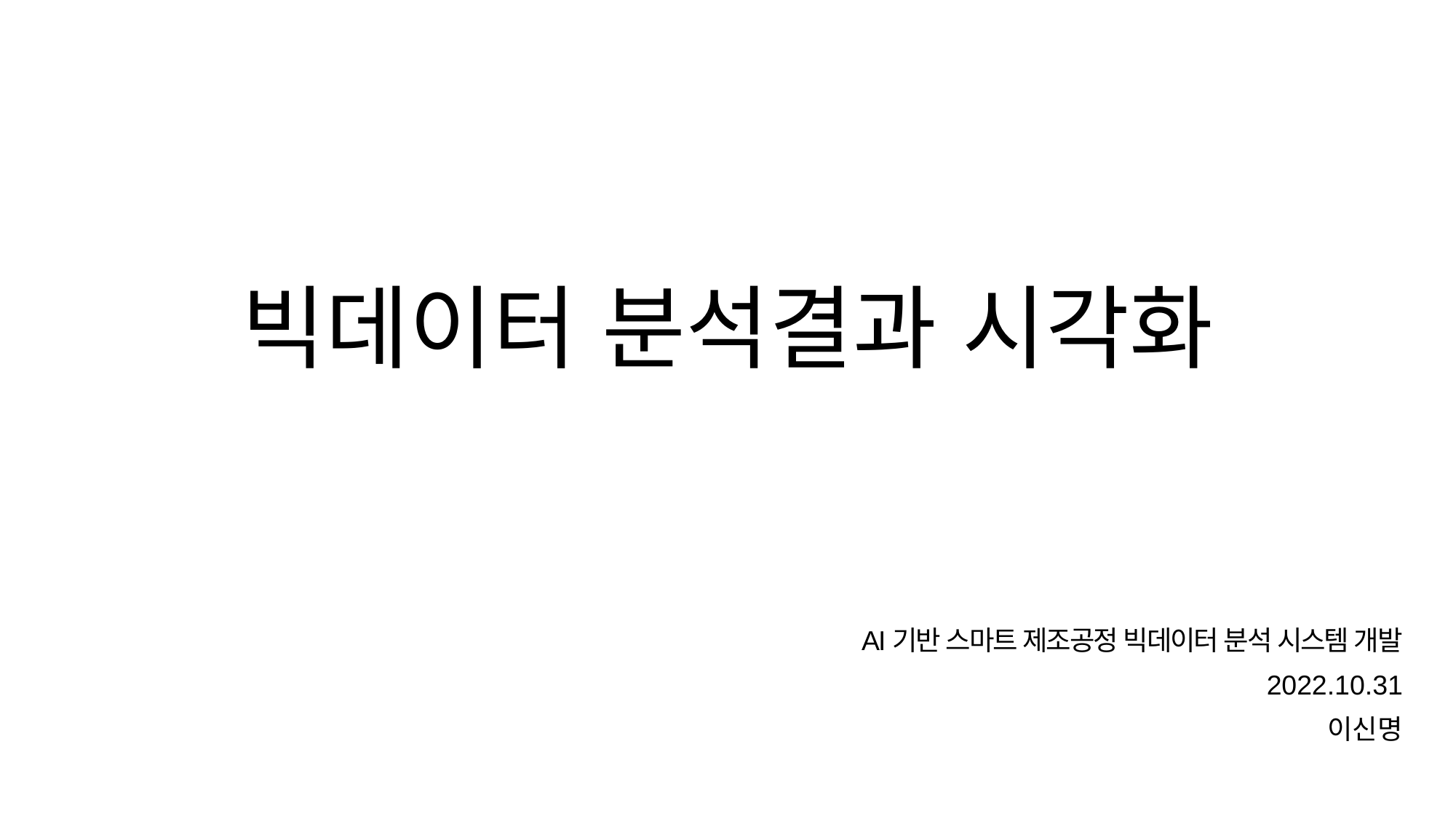

# 빅데이터 분석결과 시각화
AI기반 스마트 제조공정 빅데이터 분석 시스템 개발
2022.10.31
이신명